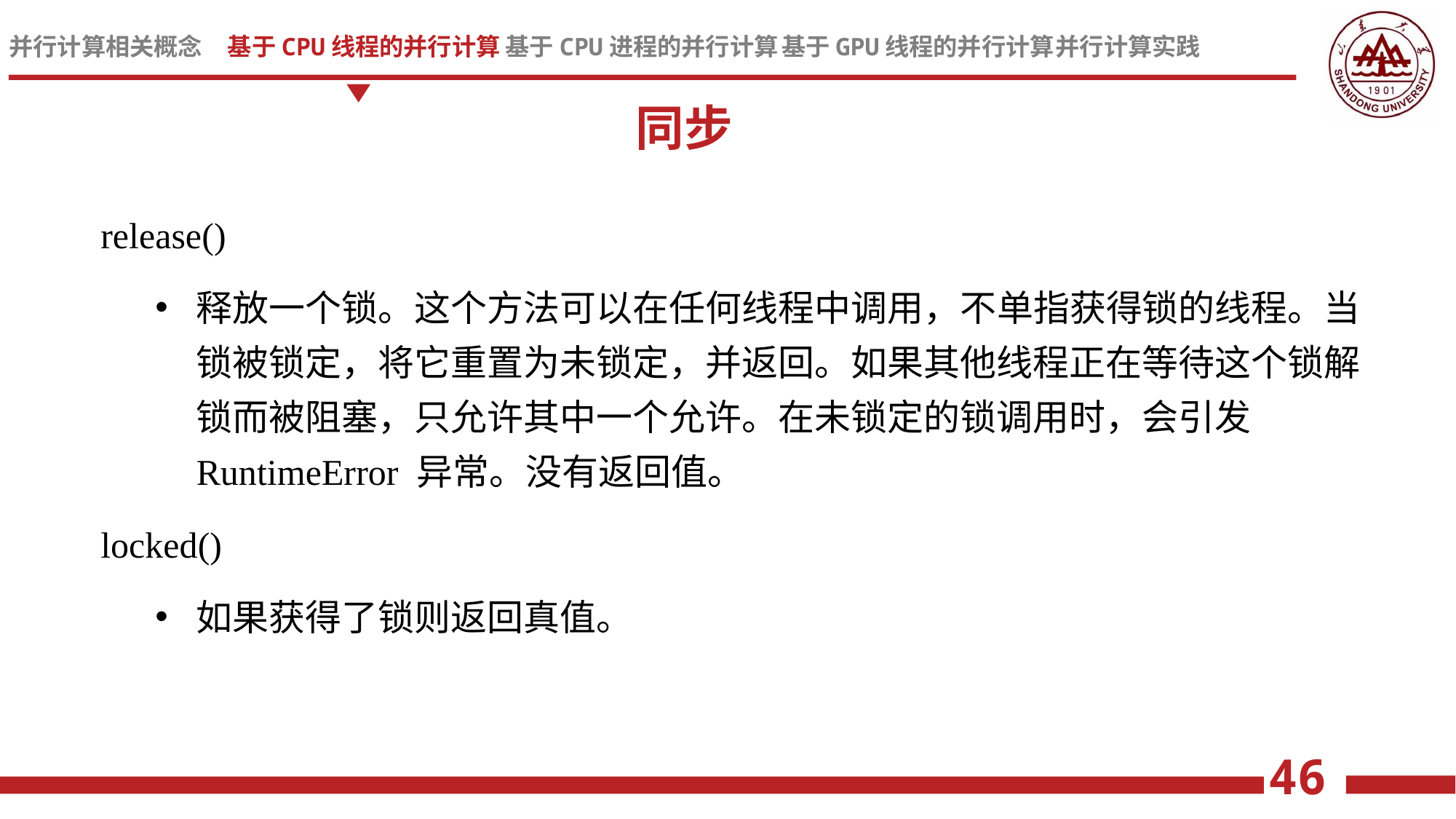

同步
release()
释放一个锁。这个方法可以在任何线程中调用，不单指获得锁的线程。当锁被锁定，将它重置为未锁定，并返回。如果其他线程正在等待这个锁解锁而被阻塞，只允许其中一个允许。在未锁定的锁调用时，会引发 RuntimeError 异常。没有返回值。
locked()
如果获得了锁则返回真值。